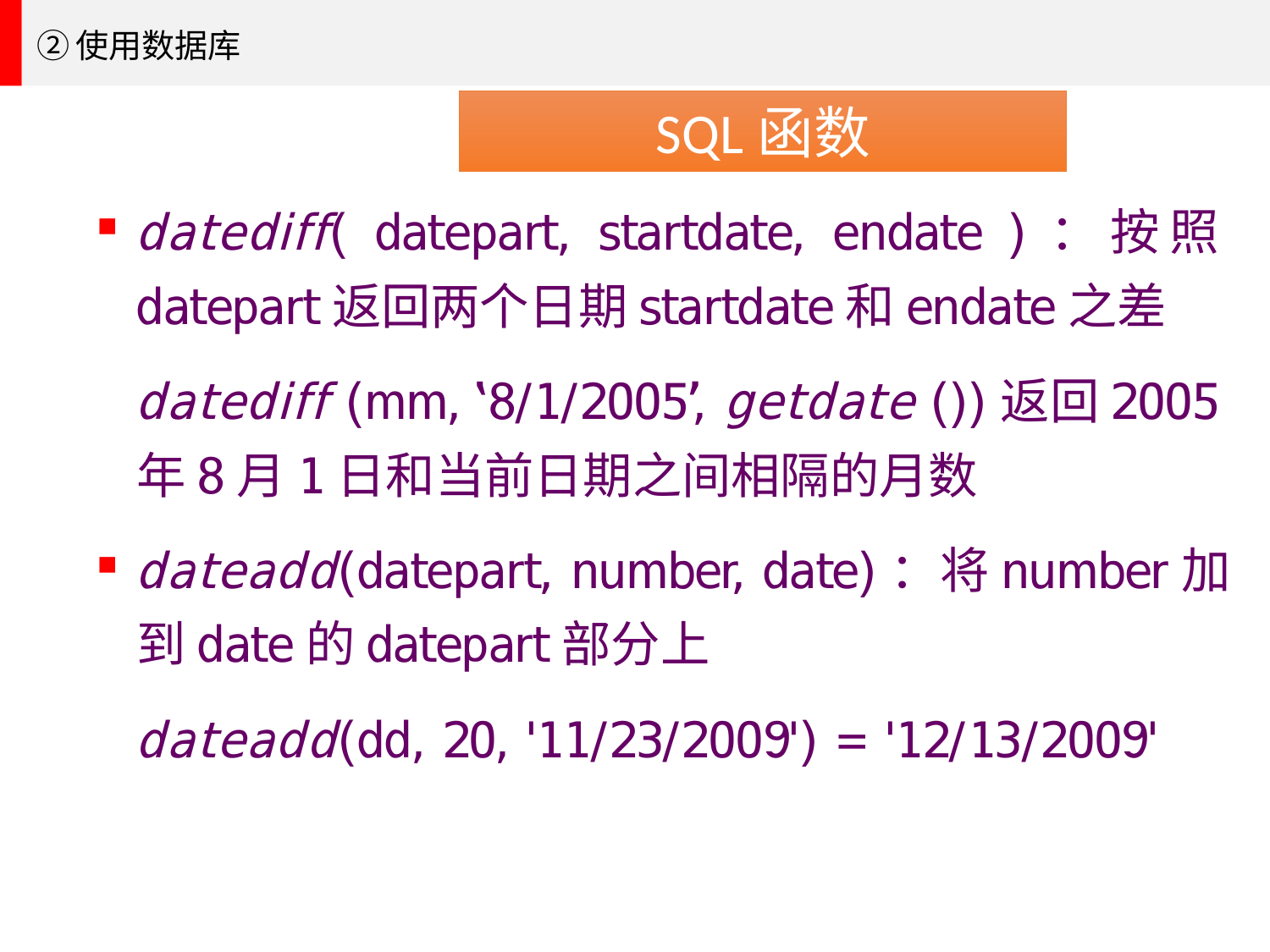

②使用数据库
SQL函数
datediff( datepart, startdate, endate )：按照datepart返回两个日期startdate和endate之差
	datediff (mm, ‘8/1/2005’, getdate ())返回2005年8月1日和当前日期之间相隔的月数
dateadd(datepart, number, date)：将number加到date的datepart部分上
	dateadd(dd, 20, '11/23/2009') = '12/13/2009'